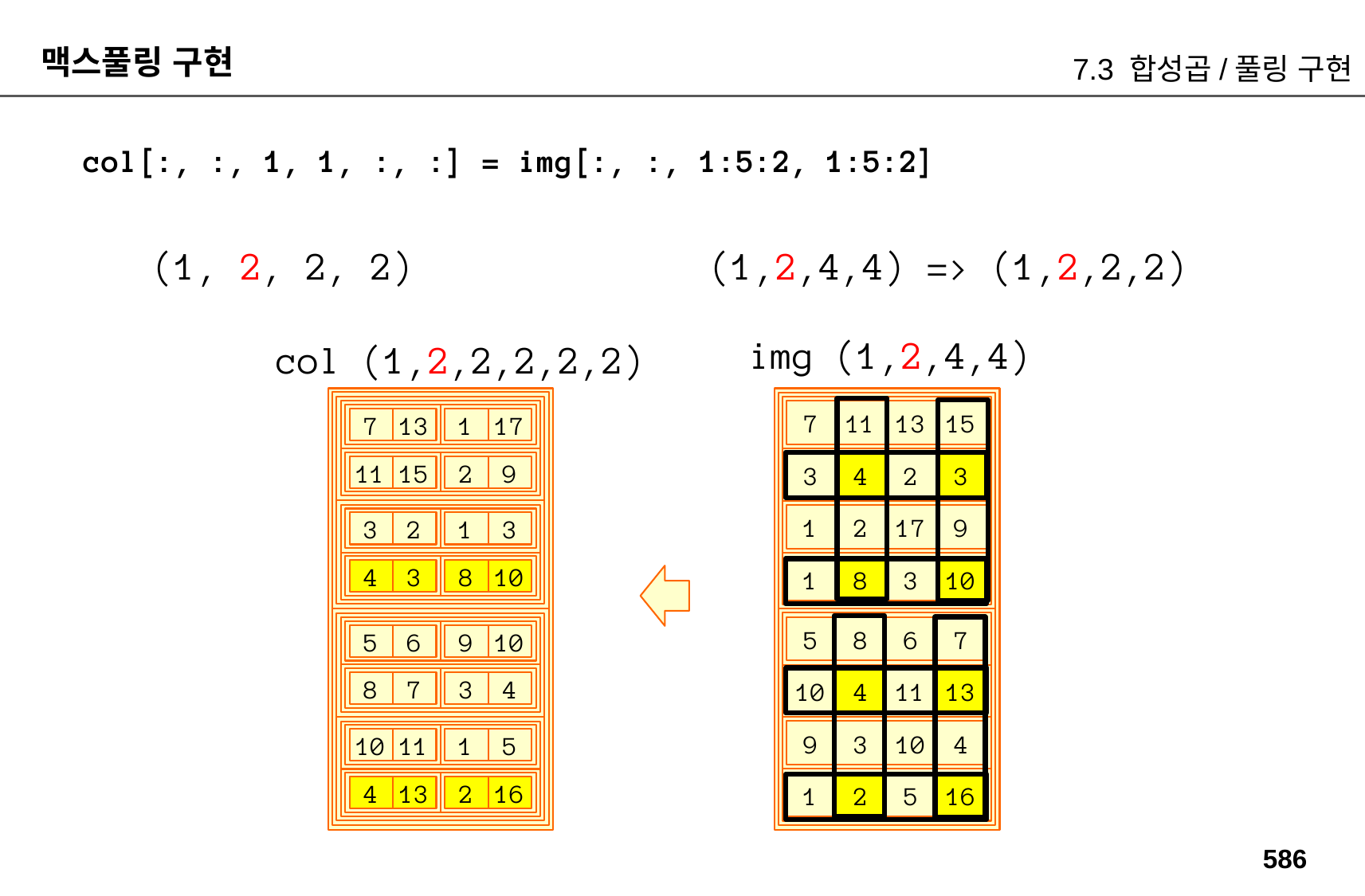

맥스풀링 구현
7.3 합성곱/풀링 구현
col[:, :, 1, 1, :, :] = img[:, :, 1:5:2, 1:5:2]
(1, 2, 2, 2)
(1,2,4,4) => (1,2,2,2)
img (1,2,4,4)
col (1,2,2,2,2,2)

13
15
11
7

7
13
1
17

3
4
2
3
11
15
2
9

9
17
1
2

3
2
1
3

10
3
8
1
4
3
8
10

6
7
8
5

5
6
9
10

13
4
11
10
8
7
3
4

4
10
9
3

10
11
1
5

16
5
2
1
4
13
2
16